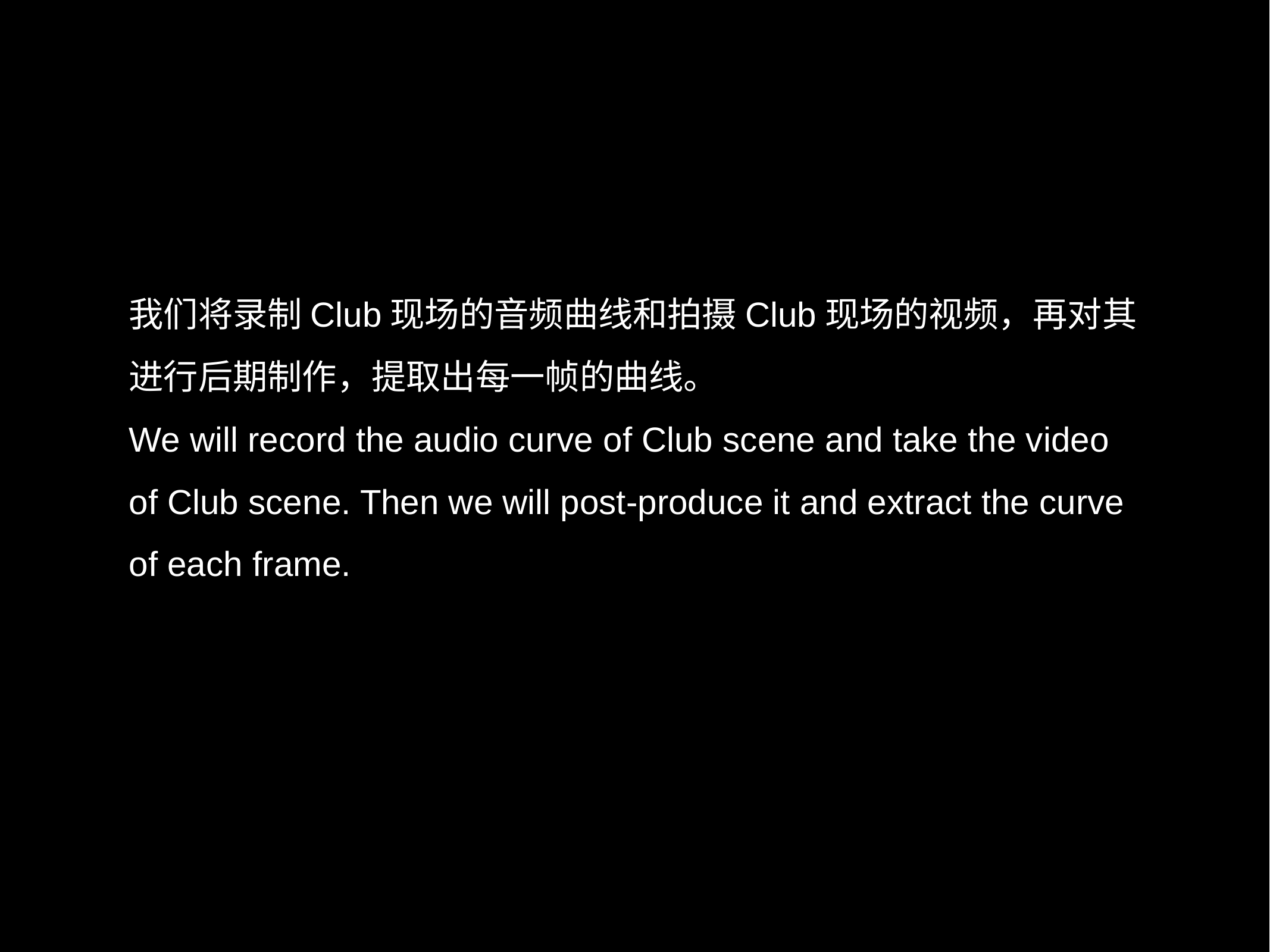

我们将录制Club现场的音频曲线和拍摄Club现场的视频，再对其进行后期制作，提取出每一帧的曲线。
We will record the audio curve of Club scene and take the video of Club scene. Then we will post-produce it and extract the curve of each frame.